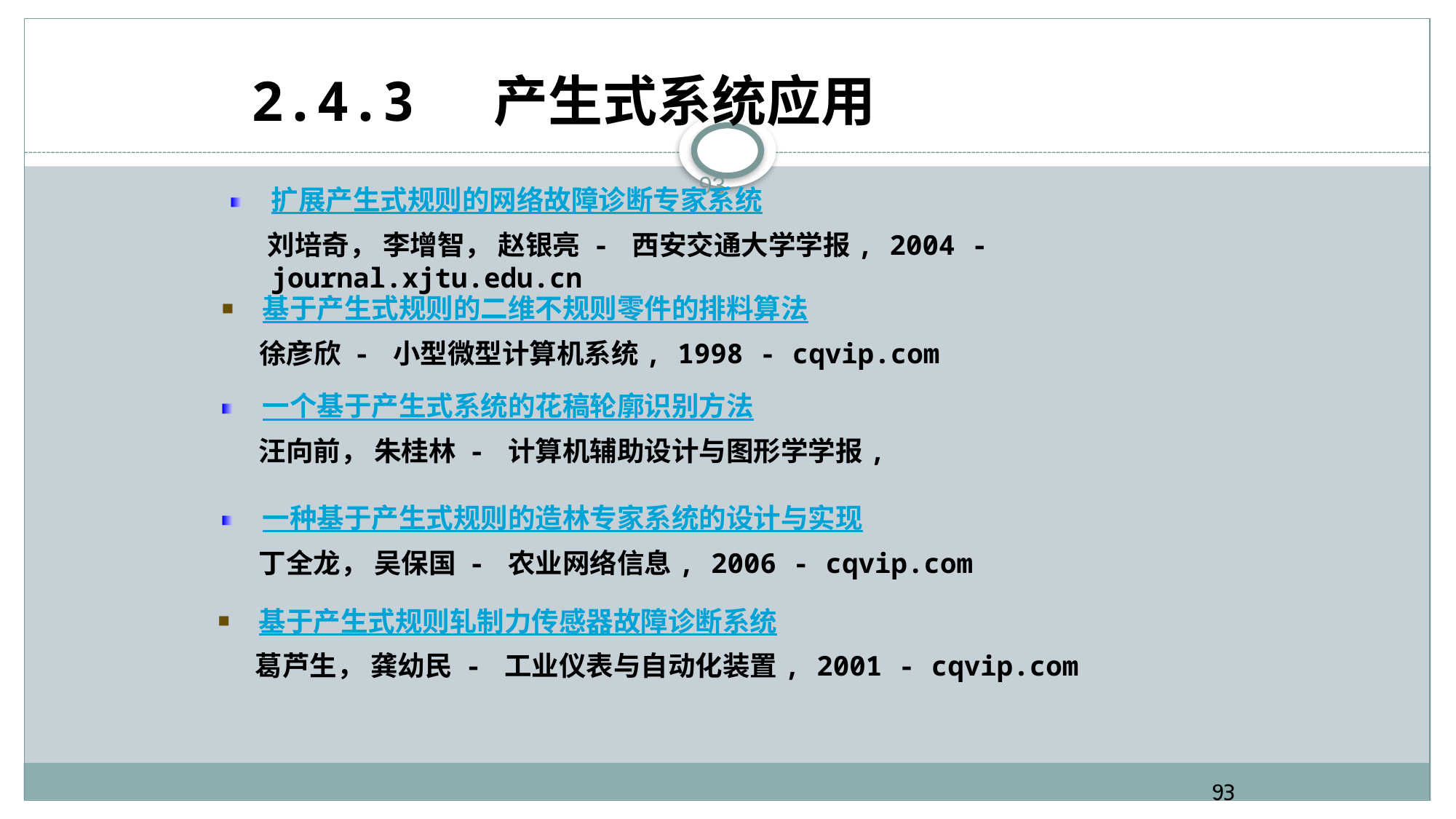

2.4.3  产生式系统应用
93
扩展产生式规则的网络故障诊断专家系统
     刘培奇， 李增智， 赵银亮 - 西安交通大学学报, 2004 - journal.xjtu.edu.cn
基于产生式规则的二维不规则零件的排料算法
     徐彦欣 - 小型微型计算机系统, 1998 - cqvip.com
一个基于产生式系统的花稿轮廓识别方法
     汪向前， 朱桂林 - 计算机辅助设计与图形学学报,
一种基于产生式规则的造林专家系统的设计与实现
     丁全龙， 吴保国 - 农业网络信息, 2006 - cqvip.com
基于产生式规则轧制力传感器故障诊断系统
     葛芦生， 龚幼民 - 工业仪表与自动化装置, 2001 - cqvip.com
93